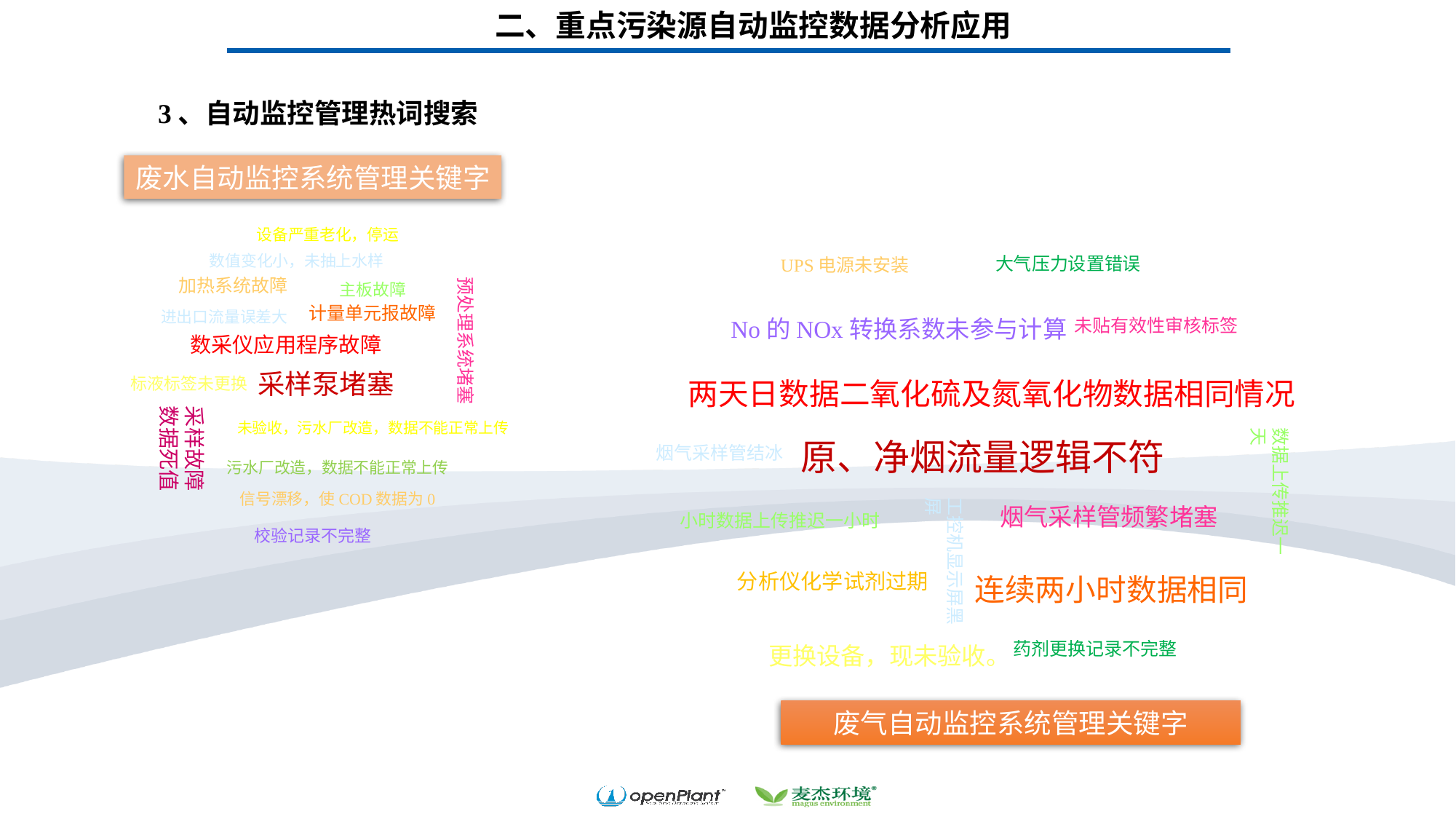

二、重点污染源自动监控数据分析应用
3、自动监控管理热词搜索
废水自动监控系统管理关键字
设备严重老化，停运
数值变化小，未抽上水样
加热系统故障
预处理系统堵塞
主板故障
计量单元报故障
进出口流量误差大
数采仪应用程序故障
采样泵堵塞
标液标签未更换
采样故障数据死值
未验收，污水厂改造，数据不能正常上传
污水厂改造，数据不能正常上传
信号漂移，使COD数据为0
校验记录不完整
大气压力设置错误
UPS电源未安装
No的NOx转换系数未参与计算
未贴有效性审核标签
两天日数据二氧化硫及氮氧化物数据相同情况
数据上传推迟一天
原、净烟流量逻辑不符
烟气采样管结冰
工控机显示屏黑屏
烟气采样管频繁堵塞
小时数据上传推迟一小时
分析仪化学试剂过期
连续两小时数据相同
药剂更换记录不完整
更换设备，现未验收。
废气自动监控系统管理关键字